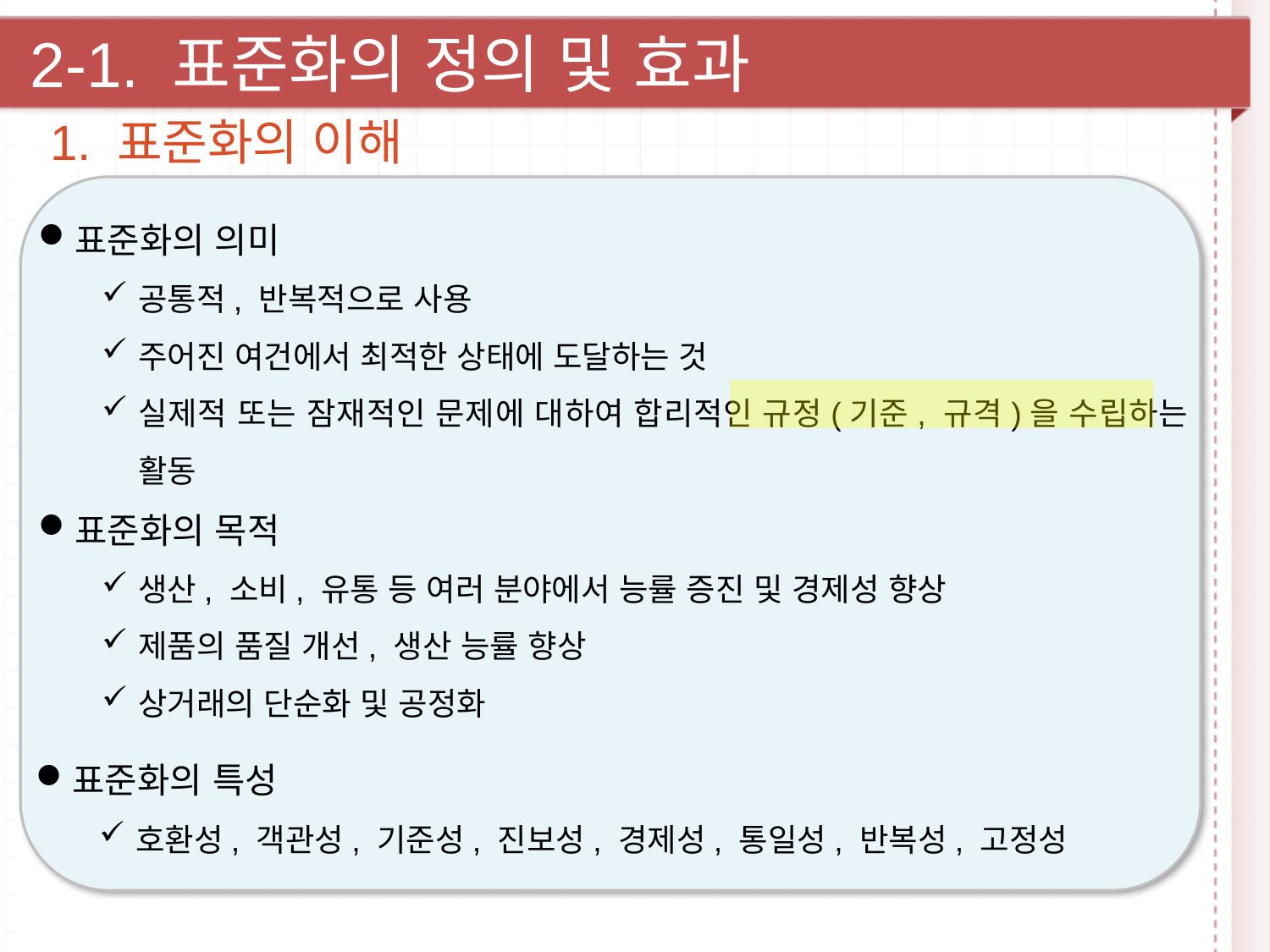

2-1. 표준화의 정의 및 효과
1. 표준화의 이해

표준화의 의미
공통적, 반복적으로 사용
주어진 여건에서 최적한 상태에 도달하는 것
실제적 또는 잠재적인 문제에 대하여 합리적인 규정(기준, 규격)을 수립하는 활동

표준화의 목적
생산, 소비, 유통 등 여러 분야에서 능률 증진 및 경제성 향상
제품의 품질 개선, 생산 능률 향상
상거래의 단순화 및 공정화
표준화의 특성
호환성, 객관성, 기준성, 진보성, 경제성, 통일성, 반복성, 고정성